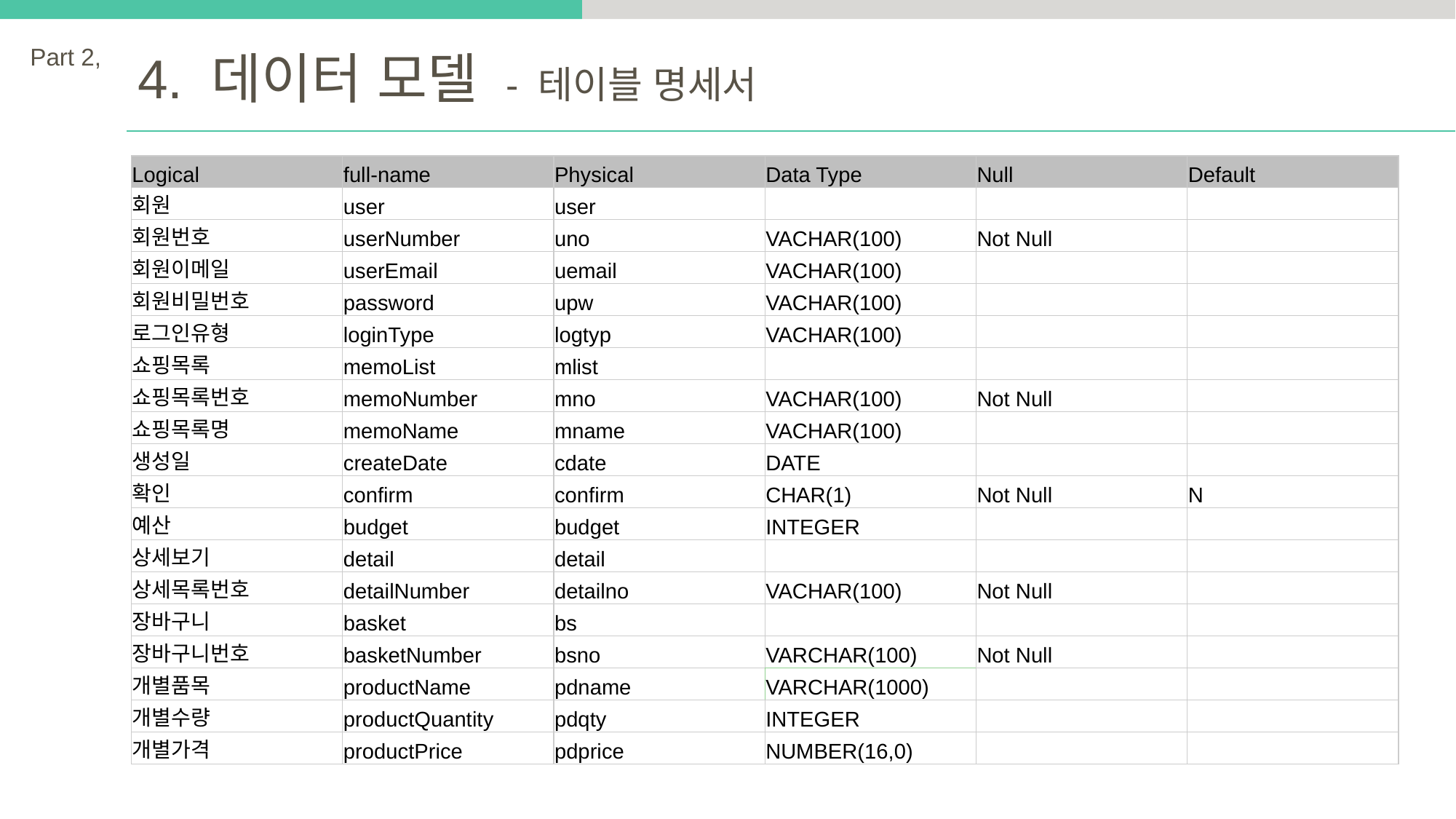

Part 2,
4. 데이터 모델 - 테이블 명세서
| Logical | full-name | Physical | Data Type | Null | Default |
| --- | --- | --- | --- | --- | --- |
| 회원 | user | user |  |  |  |
| 회원번호 | userNumber | uno | VACHAR(100) | Not Null |  |
| 회원이메일 | userEmail | uemail | VACHAR(100) |  |  |
| 회원비밀번호 | password | upw | VACHAR(100) |  |  |
| 로그인유형 | loginType | logtyp | VACHAR(100) |  |  |
| 쇼핑목록 | memoList | mlist |  |  |  |
| 쇼핑목록번호 | memoNumber | mno | VACHAR(100) | Not Null |  |
| 쇼핑목록명 | memoName | mname | VACHAR(100) |  |  |
| 생성일 | createDate | cdate | DATE |  |  |
| 확인 | confirm | confirm | CHAR(1) | Not Null | N |
| 예산 | budget | budget | INTEGER |  |  |
| 상세보기 | detail | detail |  |  |  |
| 상세목록번호 | detailNumber | detailno | VACHAR(100) | Not Null |  |
| 장바구니 | basket | bs |  |  |  |
| 장바구니번호 | basketNumber | bsno | VARCHAR(100) | Not Null |  |
| 개별품목 | productName | pdname | VARCHAR(1000) |  |  |
| 개별수량 | productQuantity | pdqty | INTEGER |  |  |
| 개별가격 | productPrice | pdprice | NUMBER(16,0) |  |  |